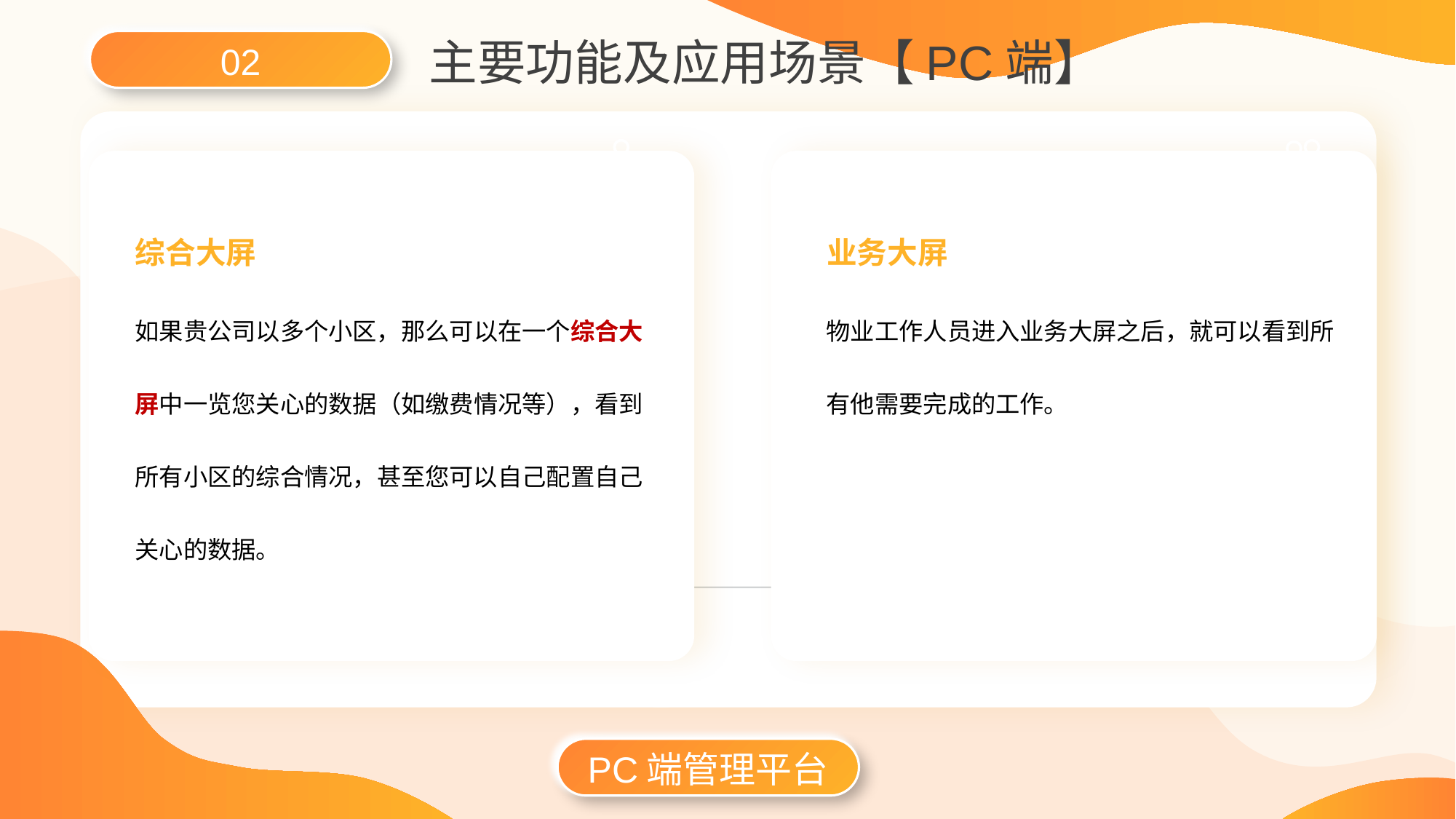

主要功能及应用场景【PC端】
02

综合大屏
业务大屏
如果贵公司以多个小区，那么可以在一个综合大屏中一览您关心的数据（如缴费情况等），看到所有小区的综合情况，甚至您可以自己配置自己关心的数据。
物业工作人员进入业务大屏之后，就可以看到所有他需要完成的工作。

PC端管理平台